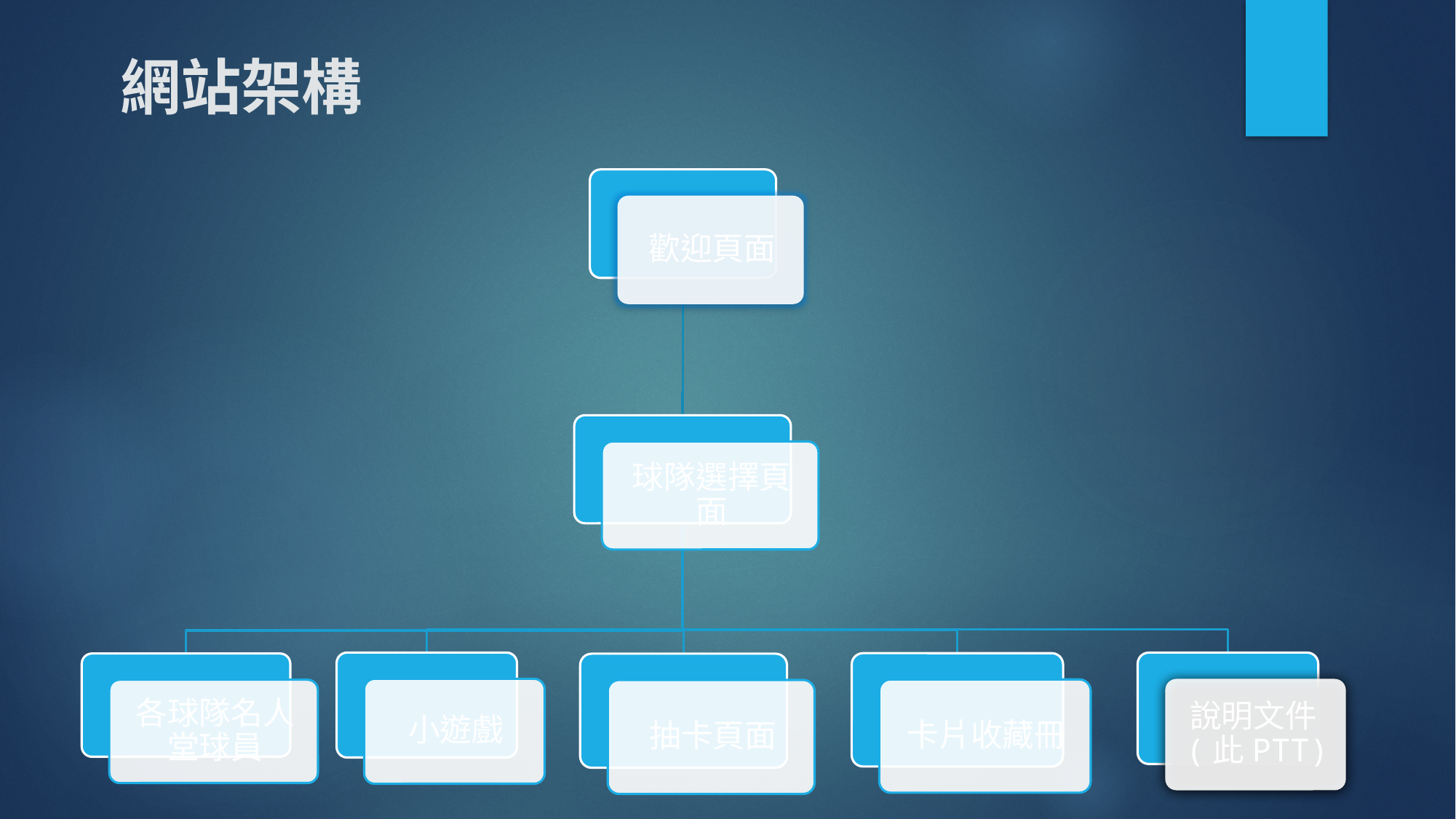

網站架構
歡迎頁面
球隊選擇頁面
各球隊名人堂球員
小遊戲
抽卡頁面
卡片收藏冊
說明文件(此PTT)